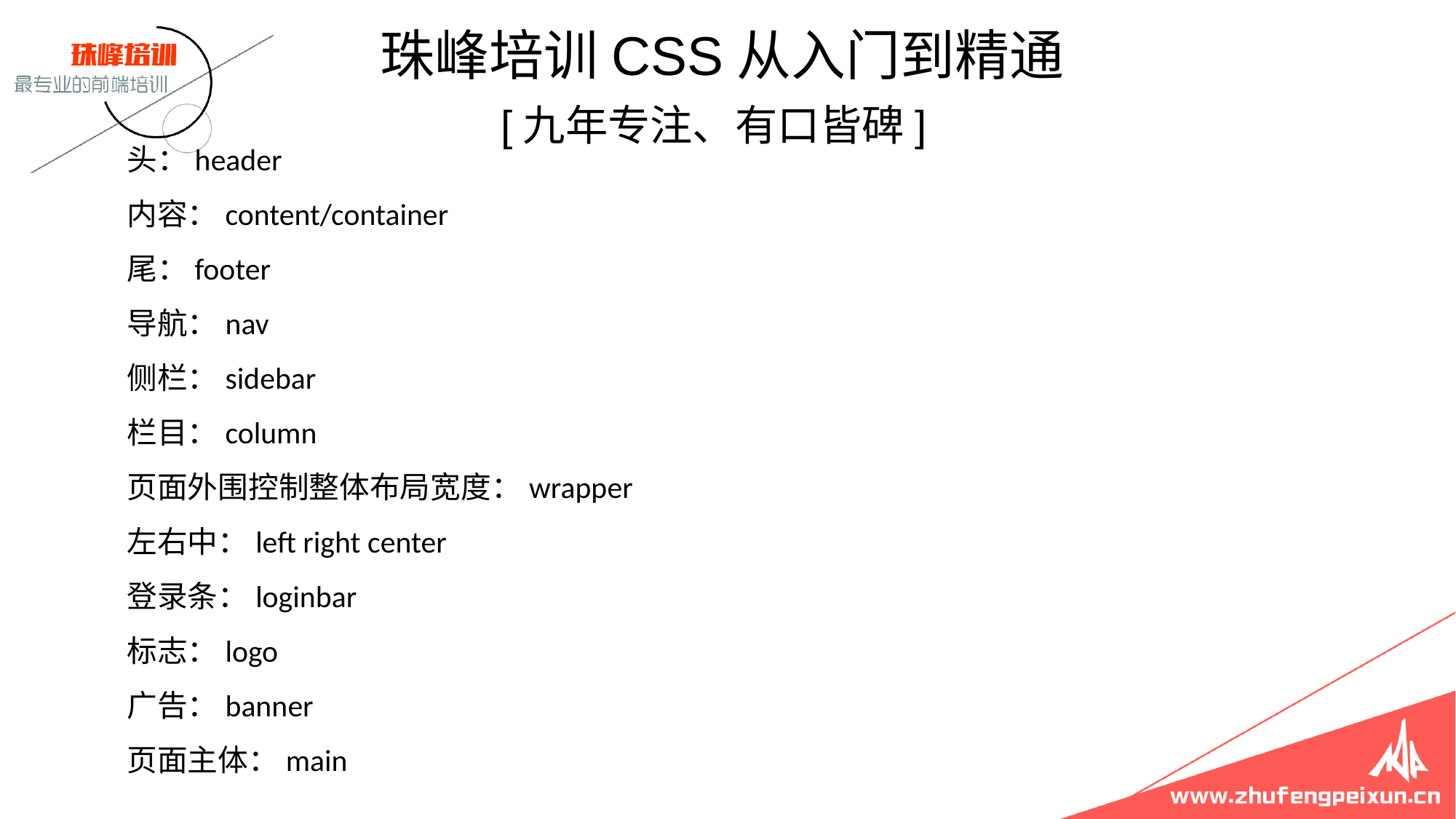

珠峰培训CSS从入门到精通
        [九年专注、有口皆碑]
# 头：header 内容：content/container 尾：footer 导航：nav 侧栏：sidebar 栏目：column 页面外围控制整体布局宽度：wrapper 左右中：left right center 登录条：loginbar 标志：logo 广告：banner 页面主体：main